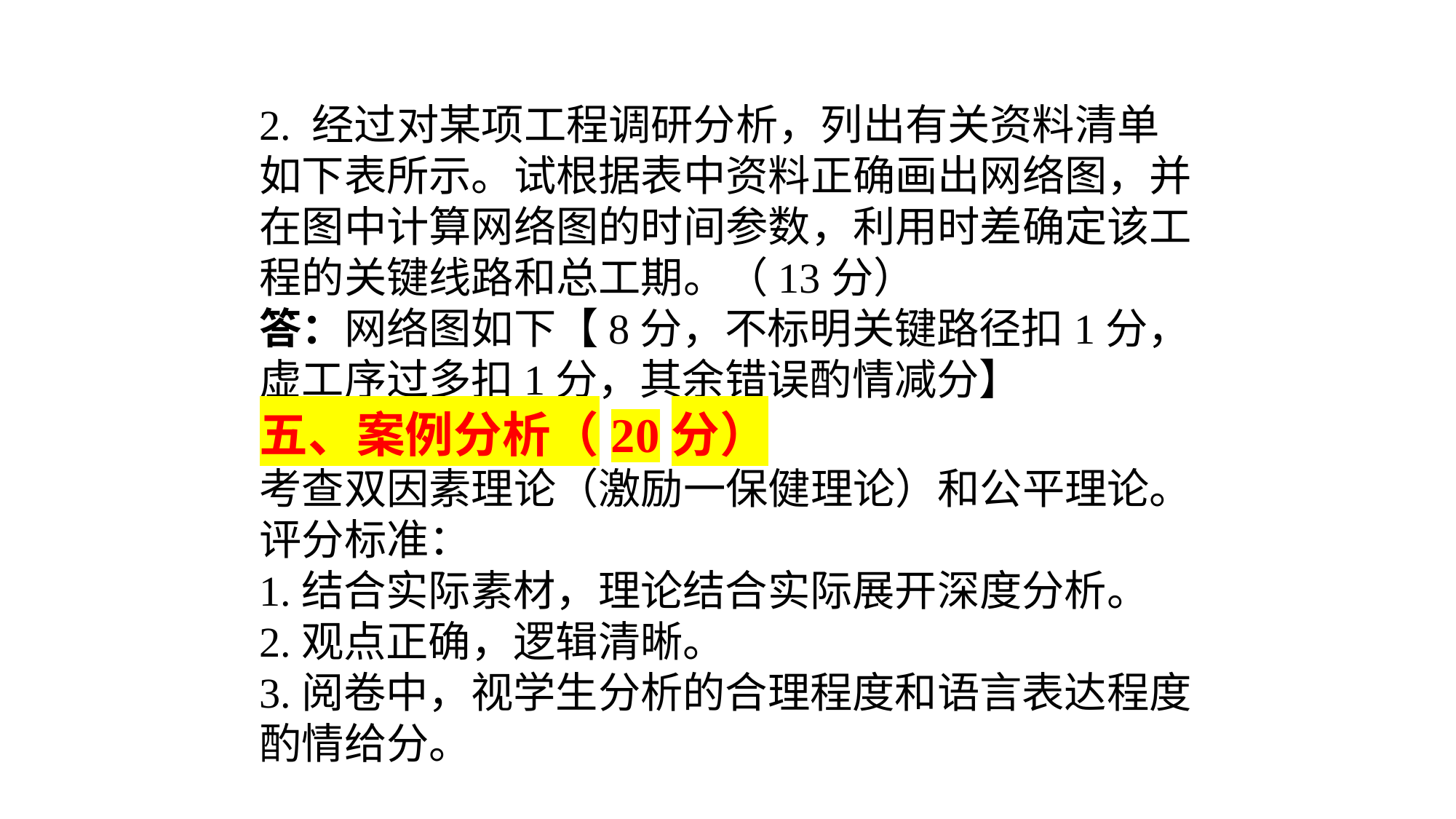

2. 经过对某项工程调研分析，列出有关资料清单如下表所示。试根据表中资料正确画出网络图，并在图中计算网络图的时间参数，利用时差确定该工程的关键线路和总工期。（13分）
答：网络图如下【8分，不标明关键路径扣1分，虚工序过多扣1分，其余错误酌情减分】
五、案例分析（20分）
考查双因素理论（激励一保健理论）和公平理论。
评分标准：
1.结合实际素材，理论结合实际展开深度分析。
2.观点正确，逻辑清晰。
3.阅卷中，视学生分析的合理程度和语言表达程度酌情给分。